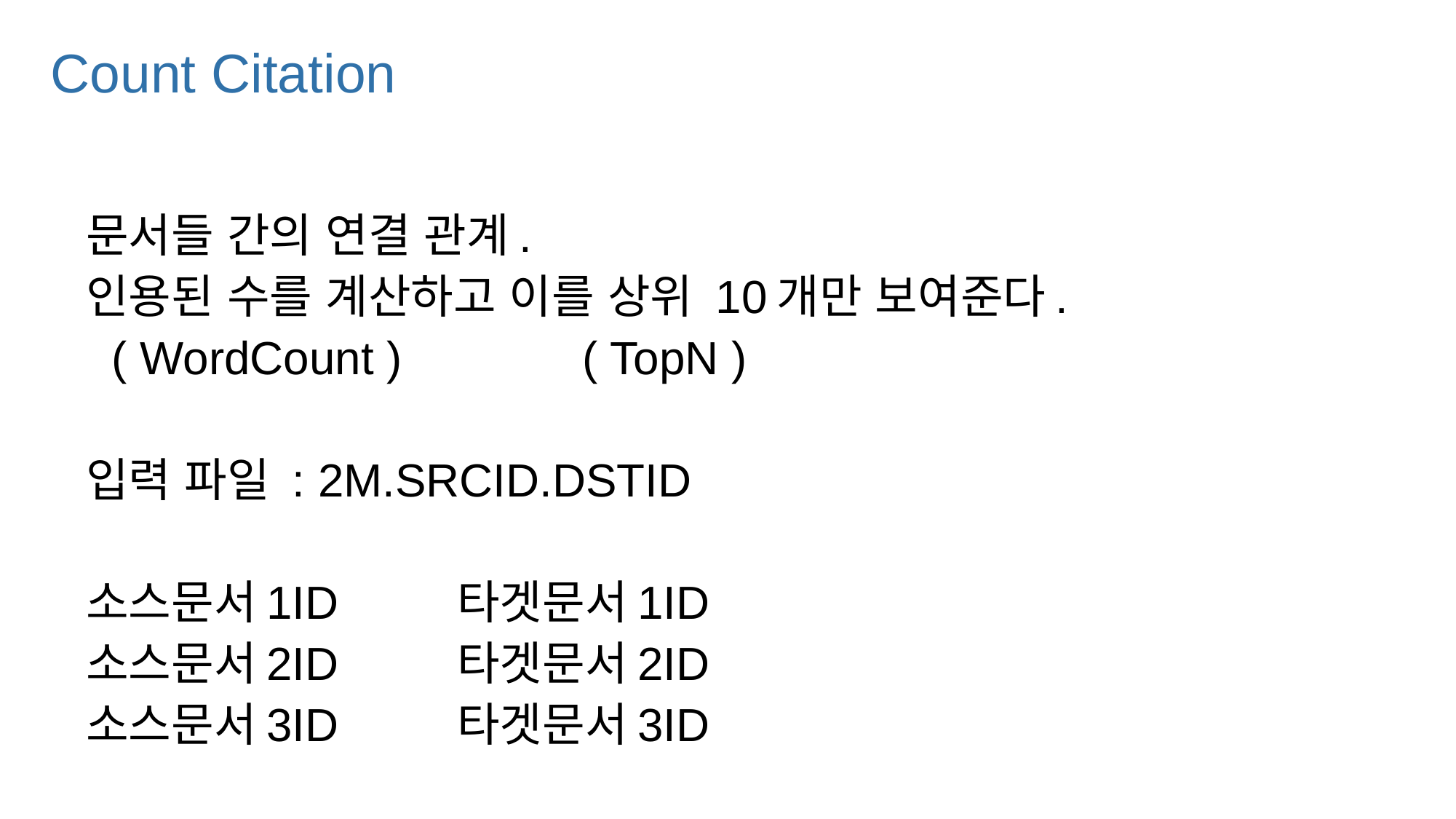

# Count Citation
문서들 간의 연결 관계.
인용된 수를 계산하고 이를 상위 10개만 보여준다.
  ( WordCount )              ( TopN )

입력 파일 : 2M.SRCID.DSTID

소스문서1ID		타겟문서1ID
소스문서2ID		타겟문서2ID
소스문서3ID		타겟문서3ID